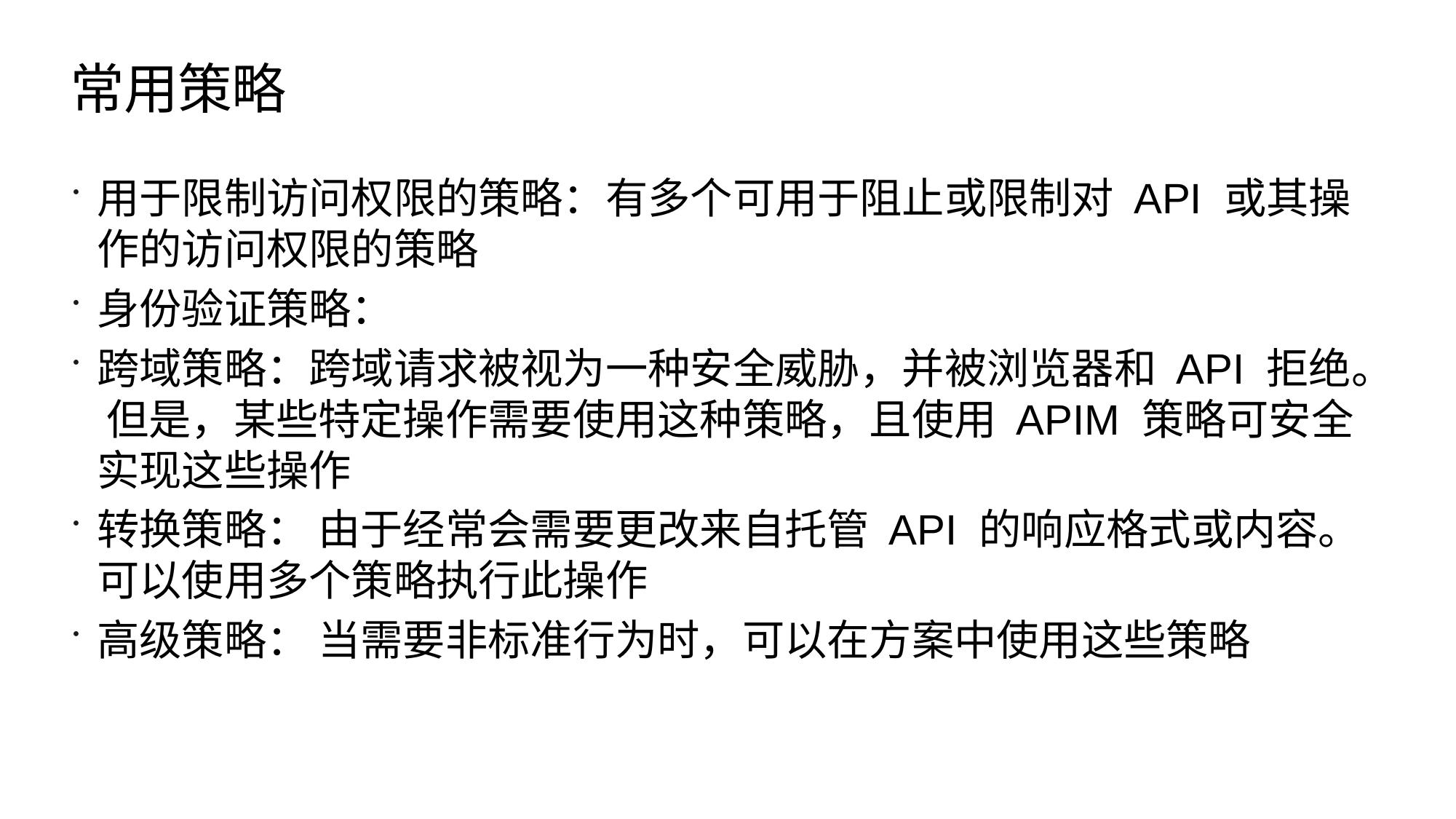

# 常用策略
用于限制访问权限的策略：有多个可用于阻止或限制对 API 或其操作的访问权限的策略
身份验证策略：
跨域策略：跨域请求被视为一种安全威胁，并被浏览器和 API 拒绝。 但是，某些特定操作需要使用这种策略，且使用 APIM 策略可安全实现这些操作
转换策略： 由于经常会需要更改来自托管 API 的响应格式或内容。 可以使用多个策略执行此操作
高级策略： 当需要非标准行为时，可以在方案中使用这些策略